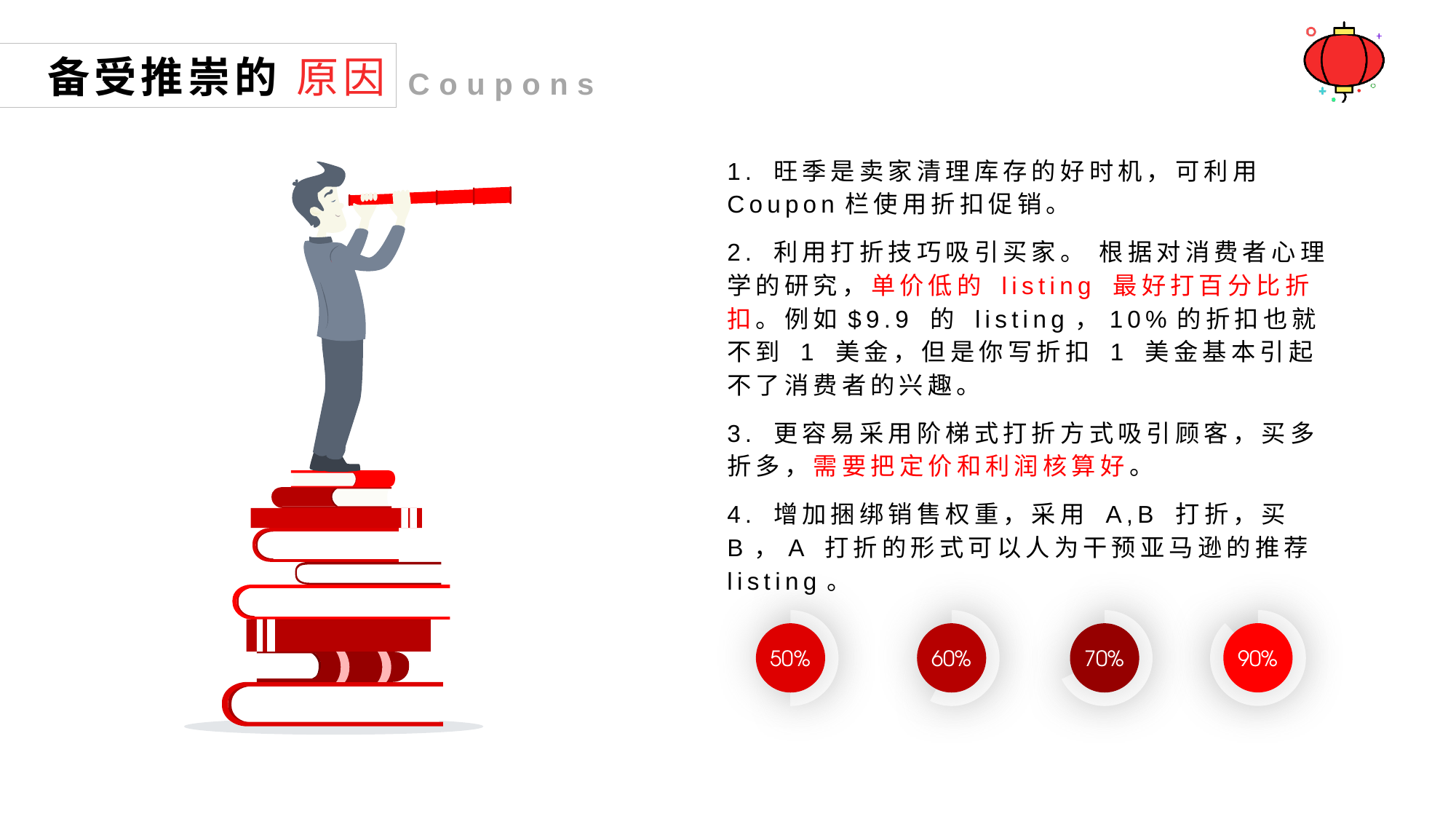

备受推崇的 原因
Coupons
1. 旺季是卖家清理库存的好时机，可利用Coupon栏使用折扣促销。
2. 利用打折技巧吸引买家。 根据对消费者心理学的研究，单价低的 listing 最好打百分比折扣。例如$9.9 的 listing，10%的折扣也就不到 1 美金，但是你写折扣 1 美金基本引起不了消费者的兴趣。
3. 更容易采用阶梯式打折方式吸引顾客，买多折多，需要把定价和利润核算好。
4. 增加捆绑销售权重，采用 A,B 打折，买 B，A 打折的形式可以人为干预亚马逊的推荐listing。

90%

50%

60%

70%